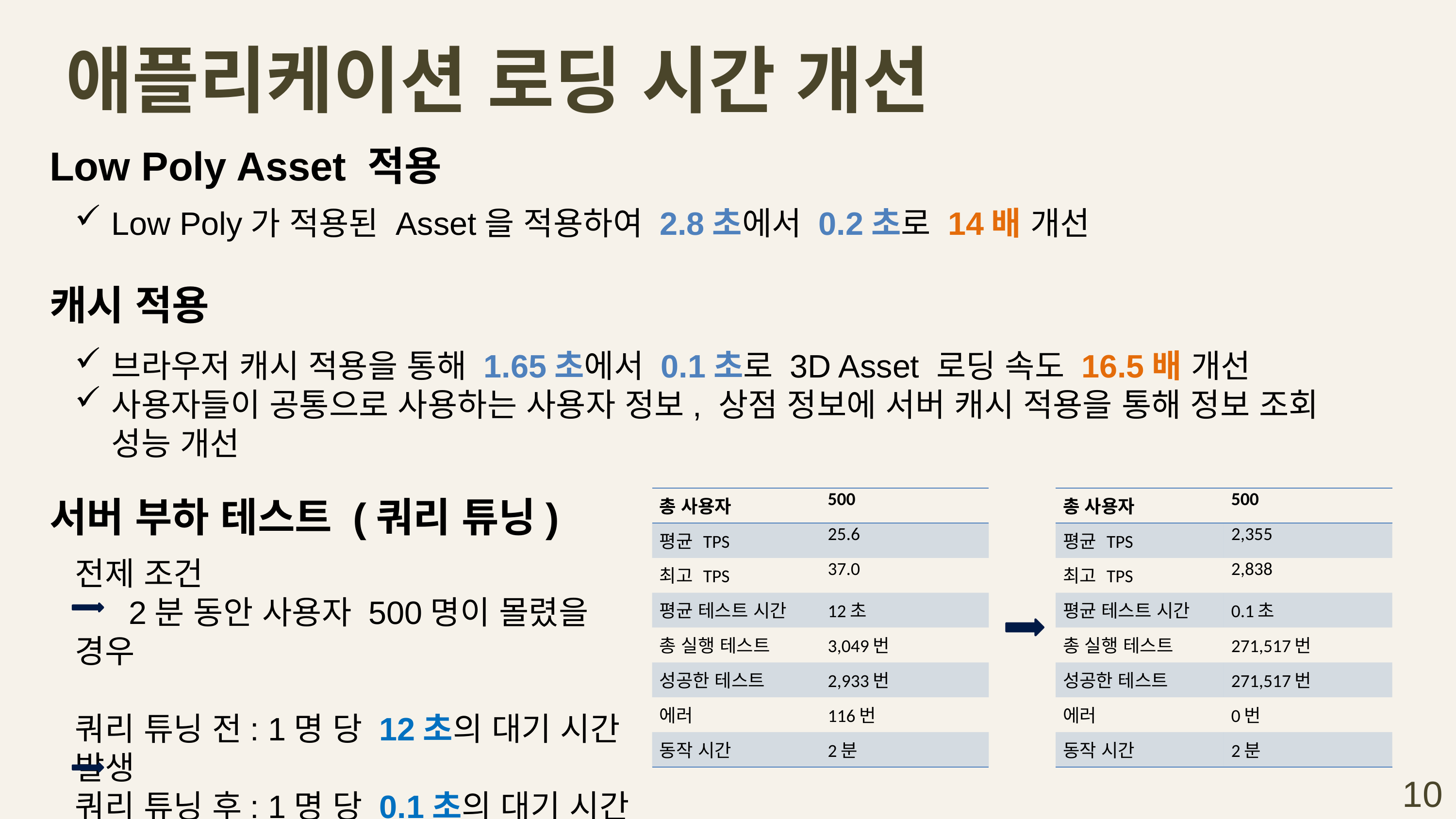

애플리케이션 로딩 시간 개선
Low Poly Asset 적용
Low Poly가 적용된 Asset을 적용하여 2.8초에서 0.2초로 14배 개선
캐시 적용
브라우저 캐시 적용을 통해 1.65초에서 0.1초로 3D Asset 로딩 속도 16.5배 개선
사용자들이 공통으로 사용하는 사용자 정보, 상점 정보에 서버 캐시 적용을 통해 정보 조회 성능 개선
서버 부하 테스트 (쿼리 튜닝)
| 총 사용자 | 500 |
| --- | --- |
| 평균 TPS | 25.6 |
| 최고 TPS | 37.0 |
| 평균 테스트 시간 | 12초 |
| 총 실행 테스트 | 3,049번 |
| 성공한 테스트 | 2,933번 |
| 에러 | 116번 |
| 동작 시간 | 2분 |
| 총 사용자 | 500 |
| --- | --- |
| 평균 TPS | 2,355 |
| 최고 TPS | 2,838 |
| 평균 테스트 시간 | 0.1초 |
| 총 실행 테스트 | 271,517번 |
| 성공한 테스트 | 271,517번 |
| 에러 | 0번 |
| 동작 시간 | 2분 |
전제 조건
      2분 동안 사용자 500명이 몰렸을 경우

쿼리 튜닝 전: 1명 당 12초의 대기 시간 발생
쿼리 튜닝 후: 1명 당 0.1초의 대기 시간 발생
      120배 개선

10